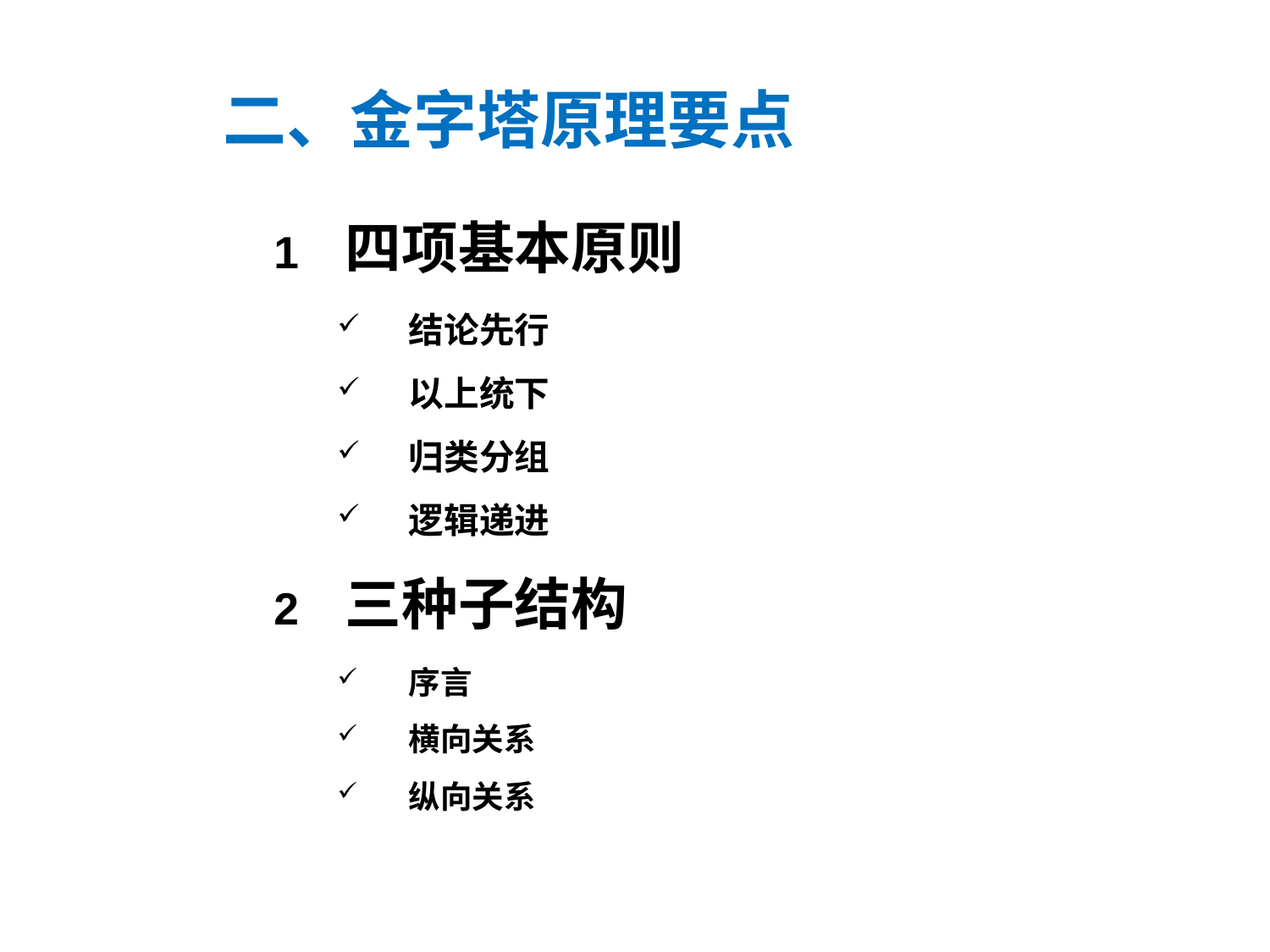

# 二、金字塔原理要点
四项基本原则
结论先行
以上统下
归类分组
逻辑递进
三种子结构
序言
横向关系
纵向关系